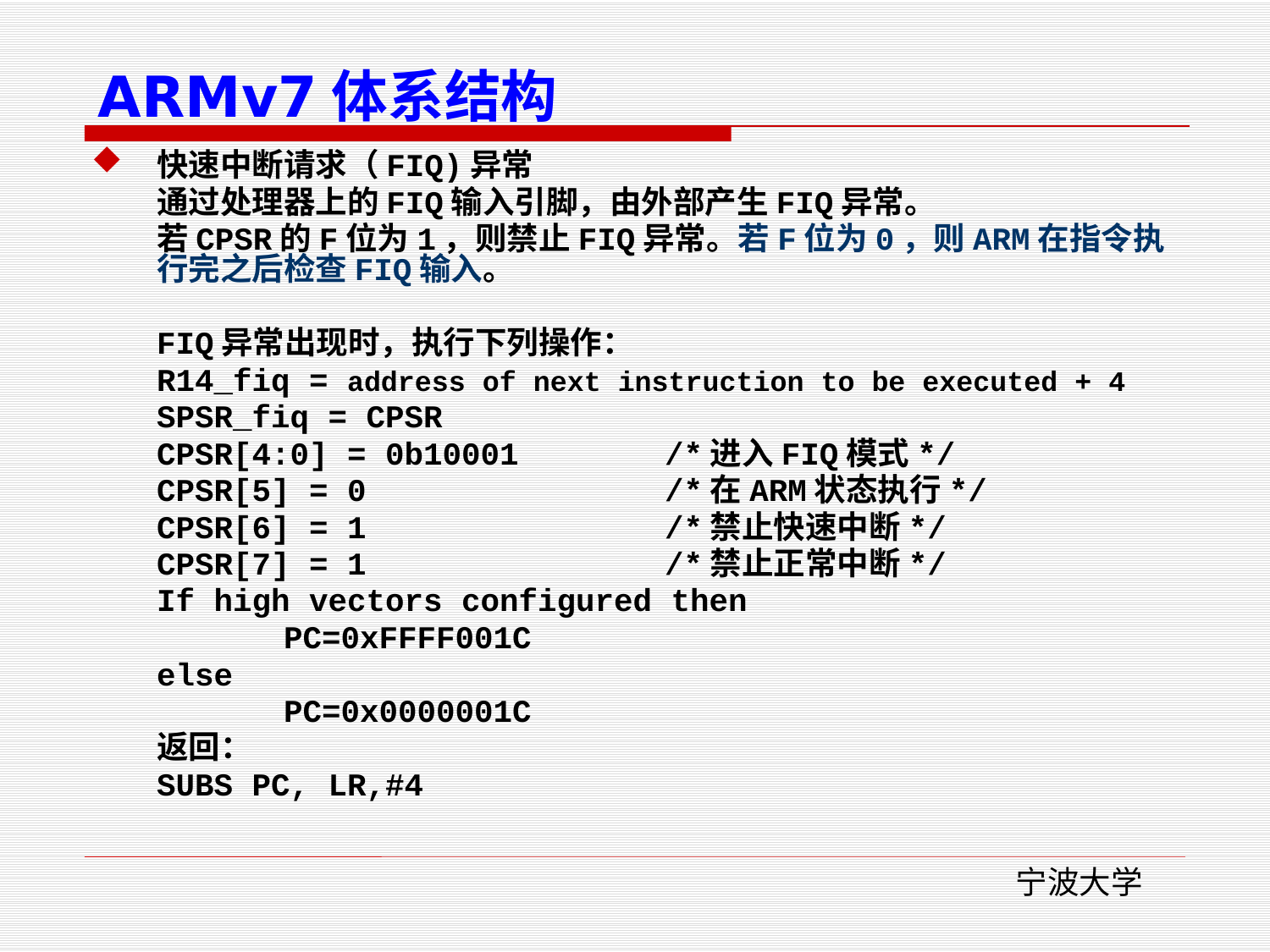

ARMv7体系结构
快速中断请求（FIQ)异常
	通过处理器上的FIQ输入引脚，由外部产生FIQ异常。
	若CPSR的F位为1，则禁止FIQ异常。若F位为0，则ARM在指令执行完之后检查FIQ输入。

	FIQ异常出现时，执行下列操作：
	R14_fiq = address of next instruction to be executed + 4
	SPSR_fiq = CPSR
	CPSR[4:0] = 0b10001		/*进入FIQ模式*/
	CPSR[5] = 0			/*在ARM状态执行*/
	CPSR[6] = 1 			/*禁止快速中断*/
	CPSR[7] = 1 			/*禁止正常中断*/
	If high vectors configured then
		PC=0xFFFF001C
	else
		PC=0x0000001C
	返回：
	SUBS PC, LR,#4